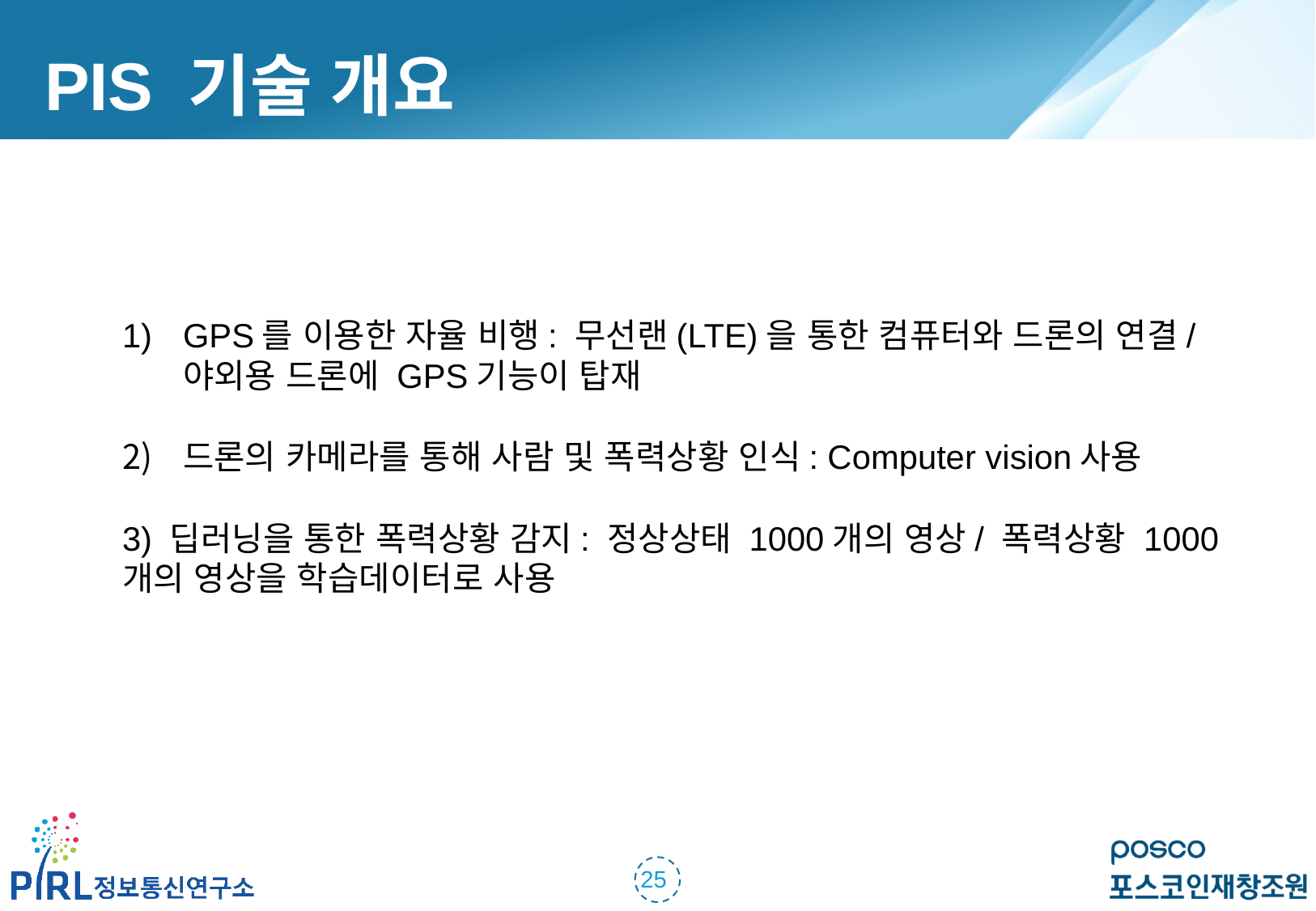

PIS 기술 개요
GPS를 이용한 자율 비행: 무선랜(LTE)을 통한 컴퓨터와 드론의 연결/ 야외용 드론에 GPS기능이 탑재

드론의 카메라를 통해 사람 및 폭력상황 인식: Computer vision사용

3) 딥러닝을 통한 폭력상황 감지: 정상상태 1000개의 영상/ 폭력상황 1000개의 영상을 학습데이터로 사용